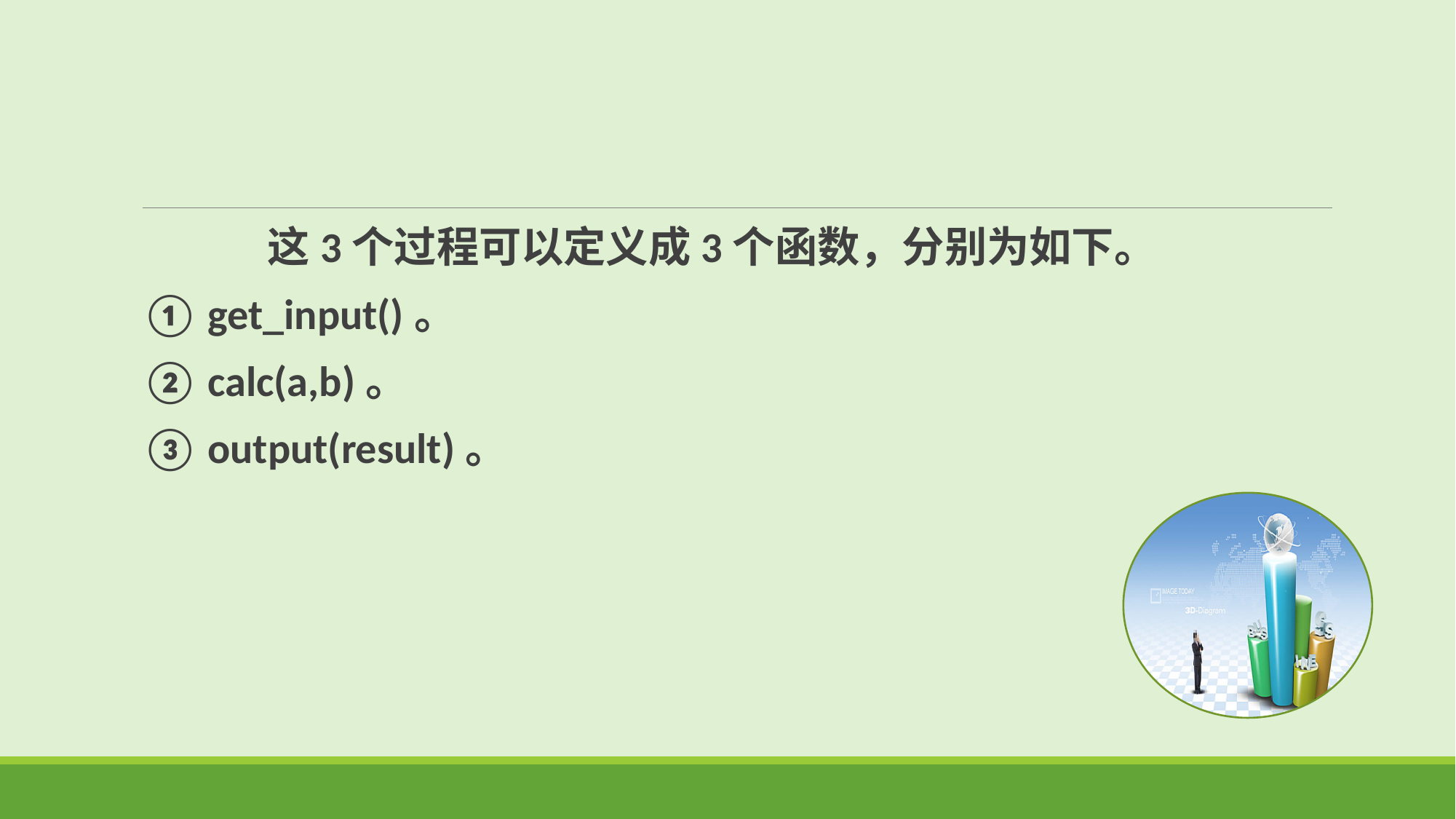

这3个过程可以定义成3个函数，分别为如下。
① get_input()。
② calc(a,b)。
③ output(result)。